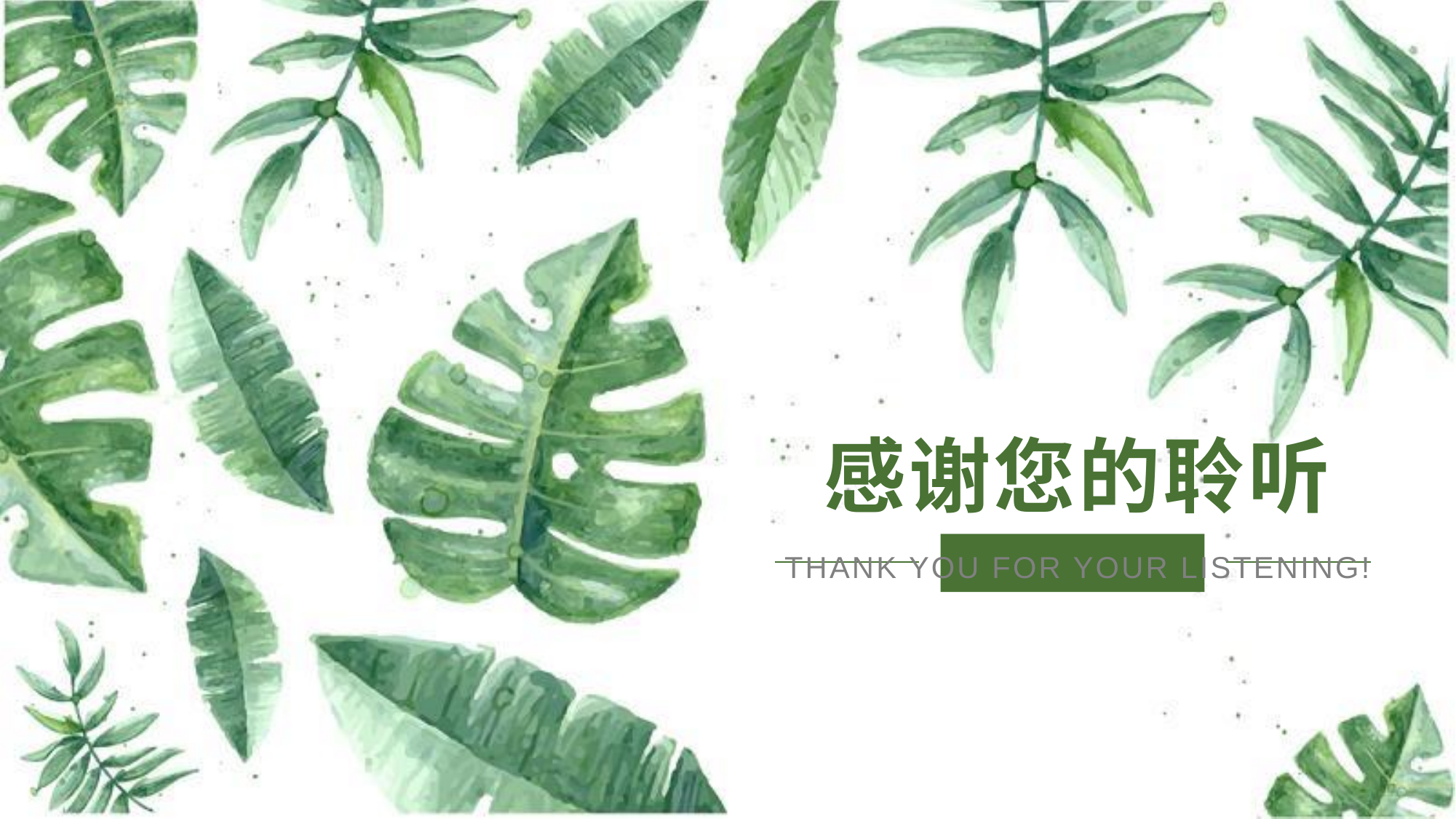

# 感谢您的聆听
THANK YOU FOR YOUR LISTENING!